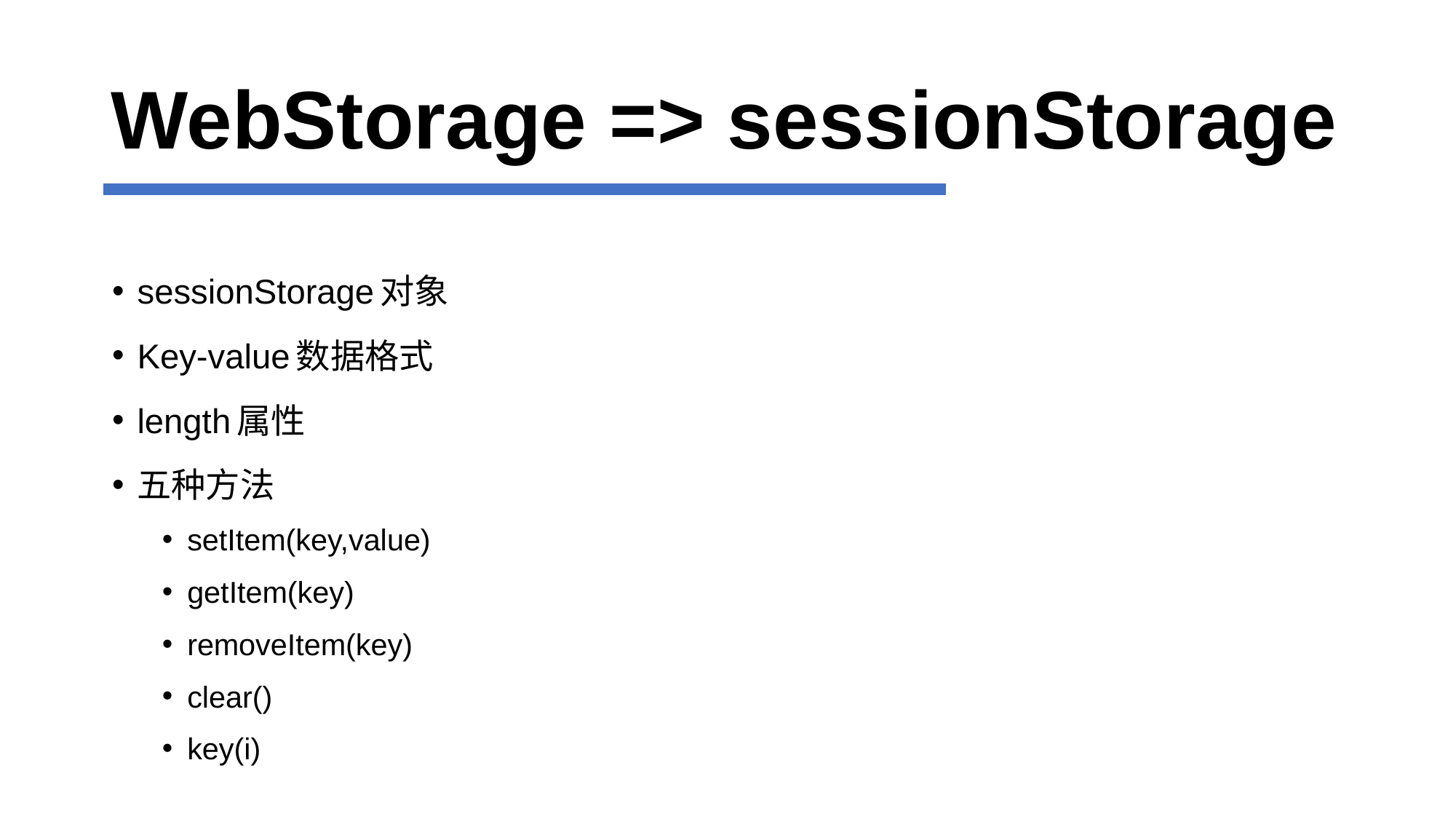

# WebStorage => sessionStorage
sessionStorage对象
Key-value数据格式
length属性
五种方法
setItem(key,value)
getItem(key)
removeItem(key)
clear()
key(i)